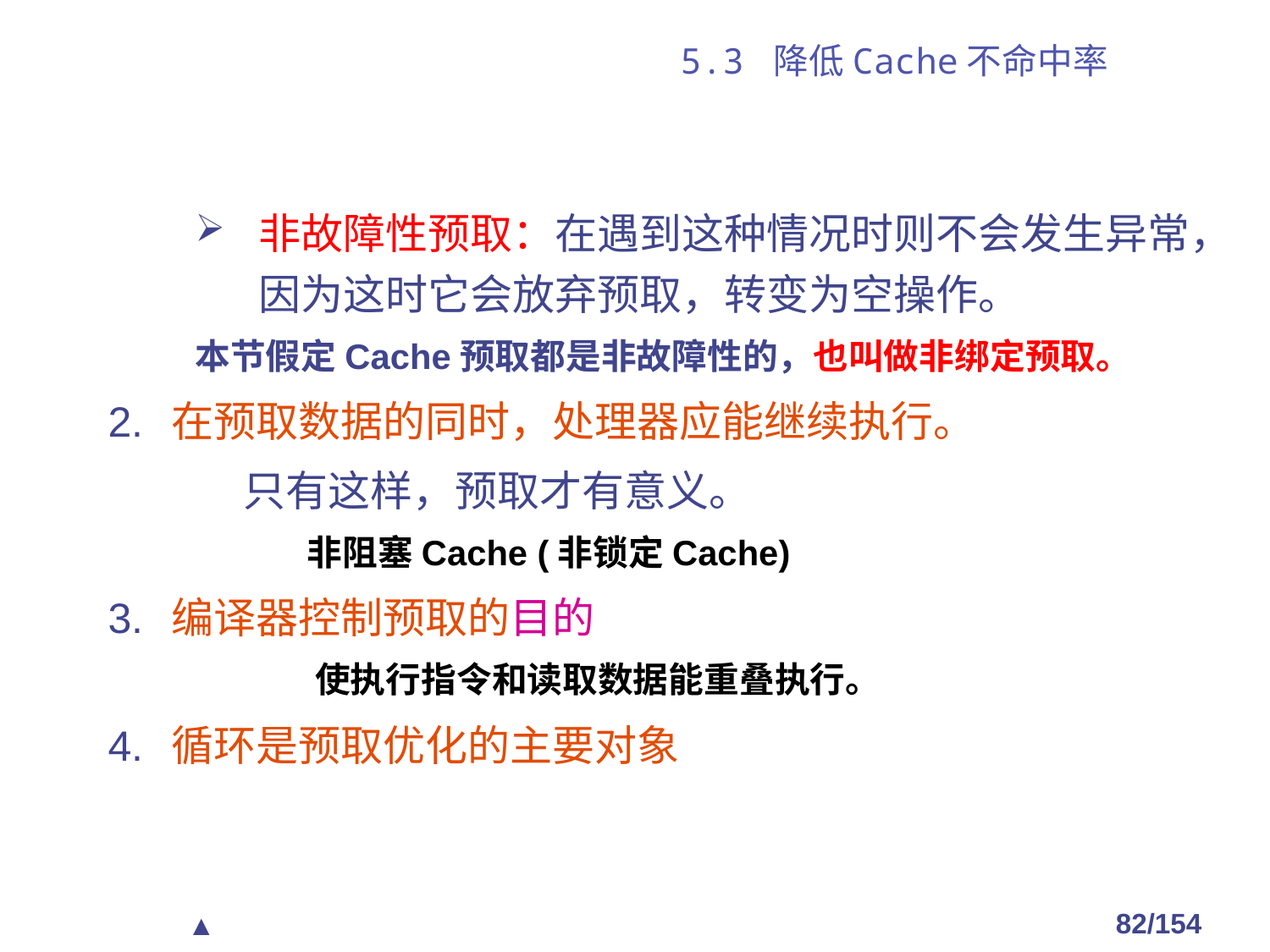

# 5.3 降低Cache不命中率
非故障性预取：在遇到这种情况时则不会发生异常，因为这时它会放弃预取，转变为空操作。
本节假定Cache预取都是非故障性的，也叫做非绑定预取。
在预取数据的同时，处理器应能继续执行。
    只有这样，预取才有意义。
  非阻塞Cache (非锁定Cache)
编译器控制预取的目的
   使执行指令和读取数据能重叠执行。
循环是预取优化的主要对象